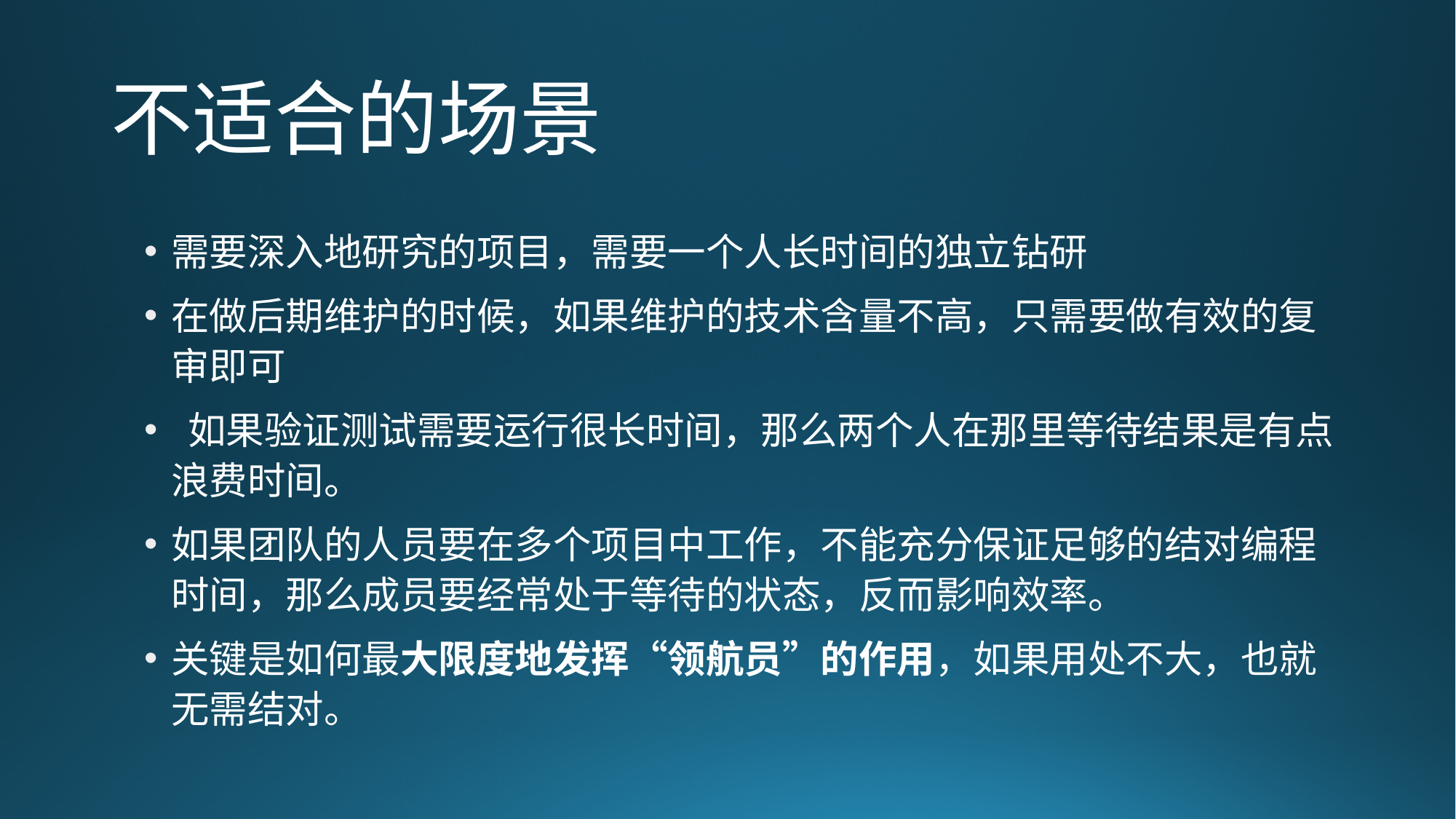

# 不适合的场景
需要深入地研究的项目，需要一个人长时间的独立钻研
在做后期维护的时候，如果维护的技术含量不高，只需要做有效的复审即可
 如果验证测试需要运行很长时间，那么两个人在那里等待结果是有点浪费时间。
如果团队的人员要在多个项目中工作，不能充分保证足够的结对编程时间，那么成员要经常处于等待的状态，反而影响效率。
关键是如何最大限度地发挥“领航员”的作用，如果用处不大，也就无需结对。